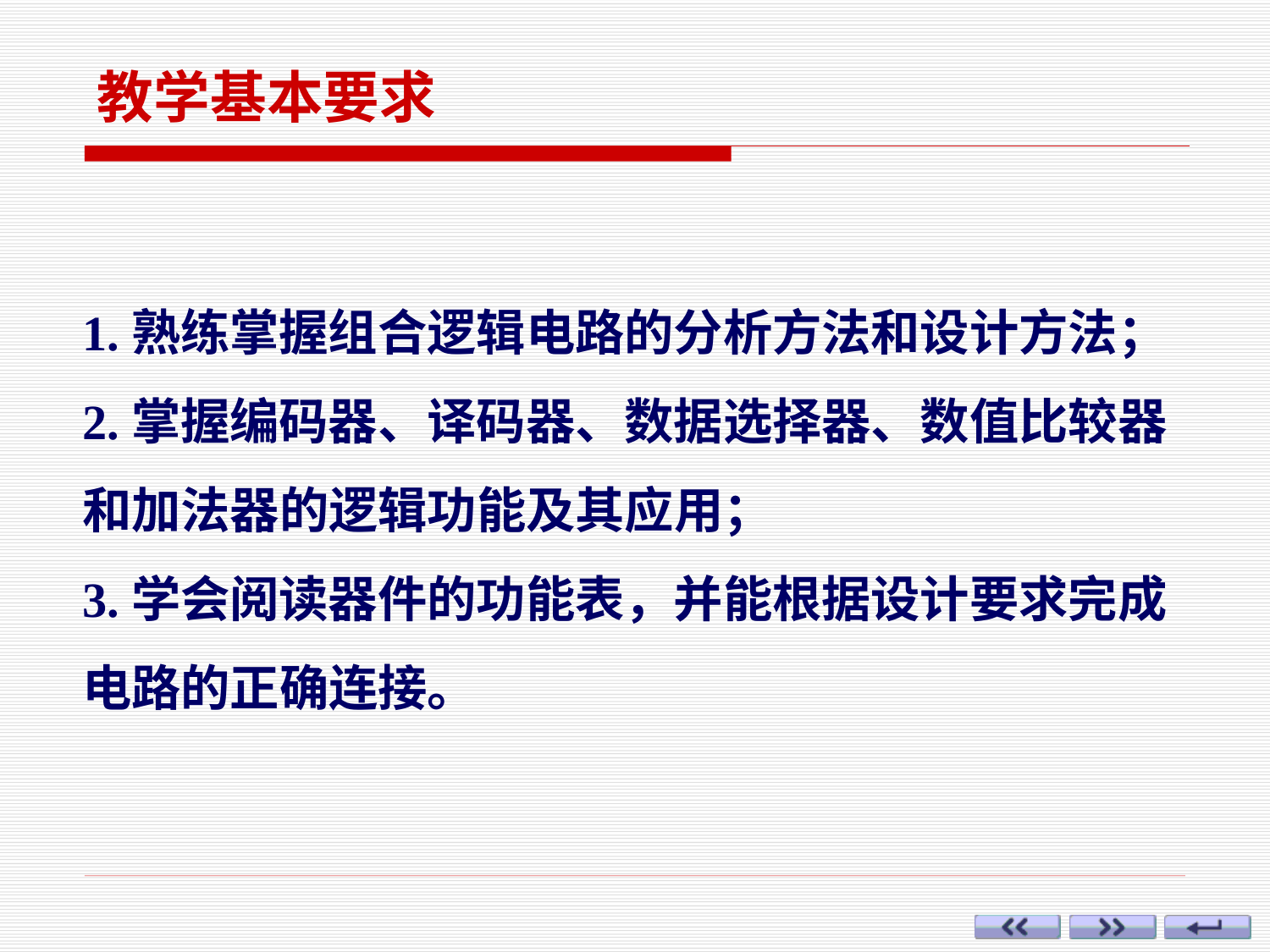

教学基本要求
1.熟练掌握组合逻辑电路的分析方法和设计方法；
2.掌握编码器、译码器、数据选择器、数值比较器和加法器的逻辑功能及其应用；
3.学会阅读器件的功能表，并能根据设计要求完成电路的正确连接。